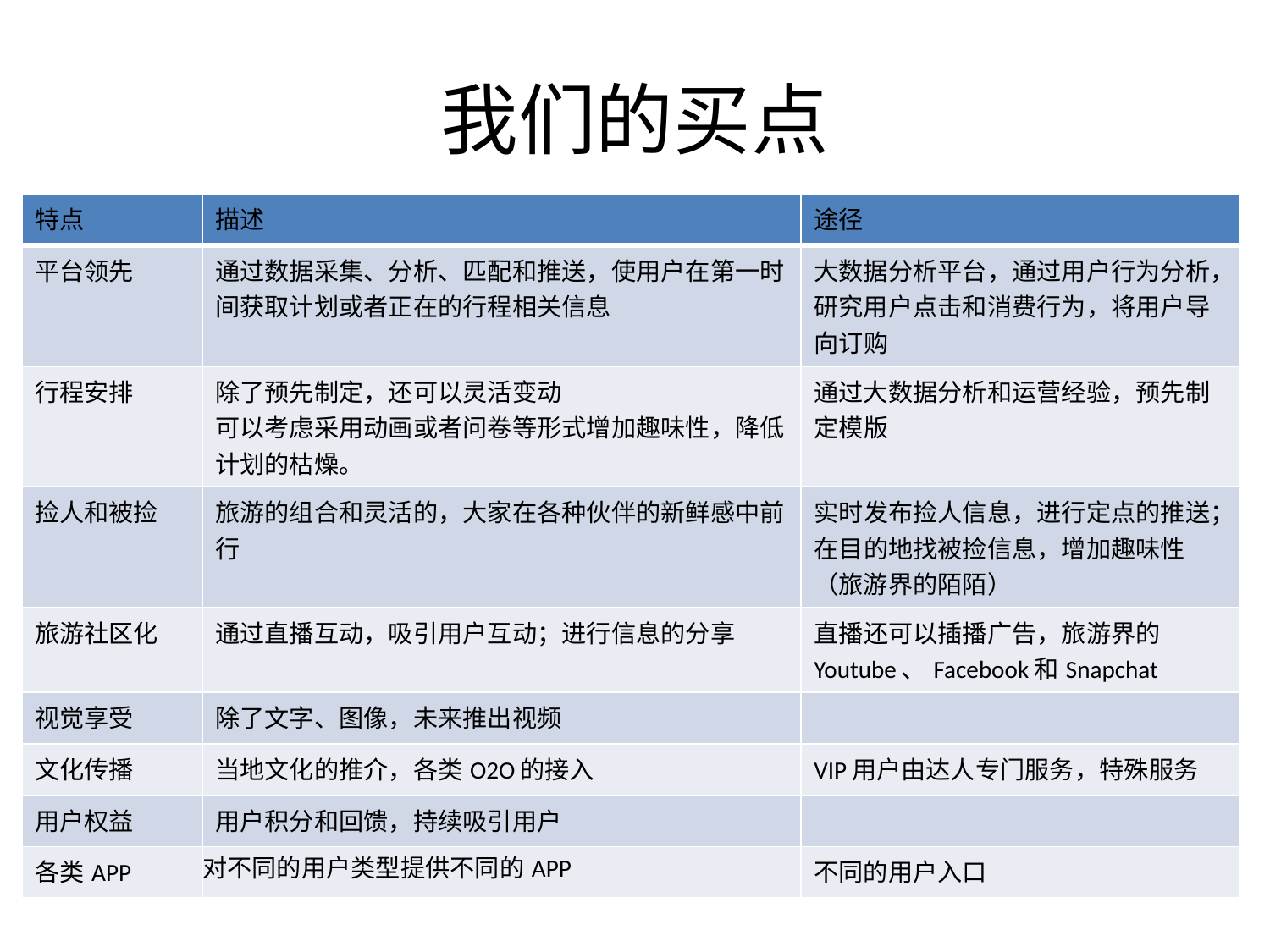

# 我们的买点
| 特点 | 描述 | 途径 |
| --- | --- | --- |
| 平台领先 | 通过数据采集、分析、匹配和推送，使用户在第一时间获取计划或者正在的行程相关信息 | 大数据分析平台，通过用户行为分析，研究用户点击和消费行为，将用户导向订购 |
| 行程安排 | 除了预先制定，还可以灵活变动 可以考虑采用动画或者问卷等形式增加趣味性，降低计划的枯燥。 | 通过大数据分析和运营经验，预先制定模版 |
| 捡人和被捡 | 旅游的组合和灵活的，大家在各种伙伴的新鲜感中前行 | 实时发布捡人信息，进行定点的推送；在目的地找被捡信息，增加趣味性（旅游界的陌陌） |
| 旅游社区化 | 通过直播互动，吸引用户互动；进行信息的分享 | 直播还可以插播广告，旅游界的Youtube、Facebook和Snapchat |
| 视觉享受 | 除了文字、图像，未来推出视频 |  |
| 文化传播 | 当地文化的推介，各类O2O的接入 | VIP用户由达人专门服务，特殊服务 |
| 用户权益 | 用户积分和回馈，持续吸引用户 |  |
| 各类APP | 对不同的用户类型提供不同的APP | 不同的用户入口 |